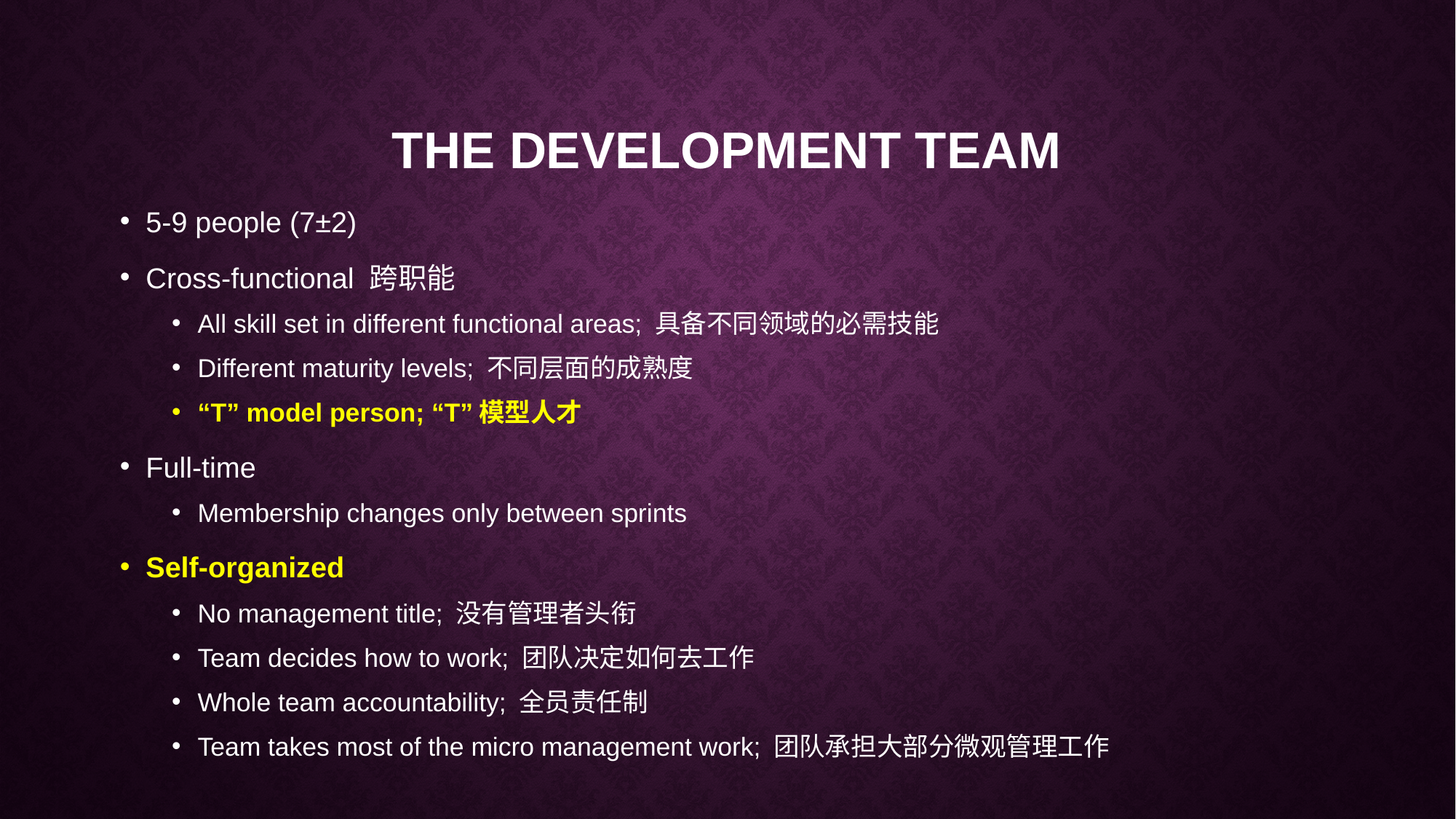

# The development team
5-9 people (7±2)
Cross-functional 跨职能
All skill set in different functional areas; 具备不同领域的必需技能
Different maturity levels; 不同层面的成熟度
“T” model person; “T”模型人才
Full-time
Membership changes only between sprints
Self-organized
No management title; 没有管理者头衔
Team decides how to work; 团队决定如何去工作
Whole team accountability; 全员责任制
Team takes most of the micro management work; 团队承担大部分微观管理工作